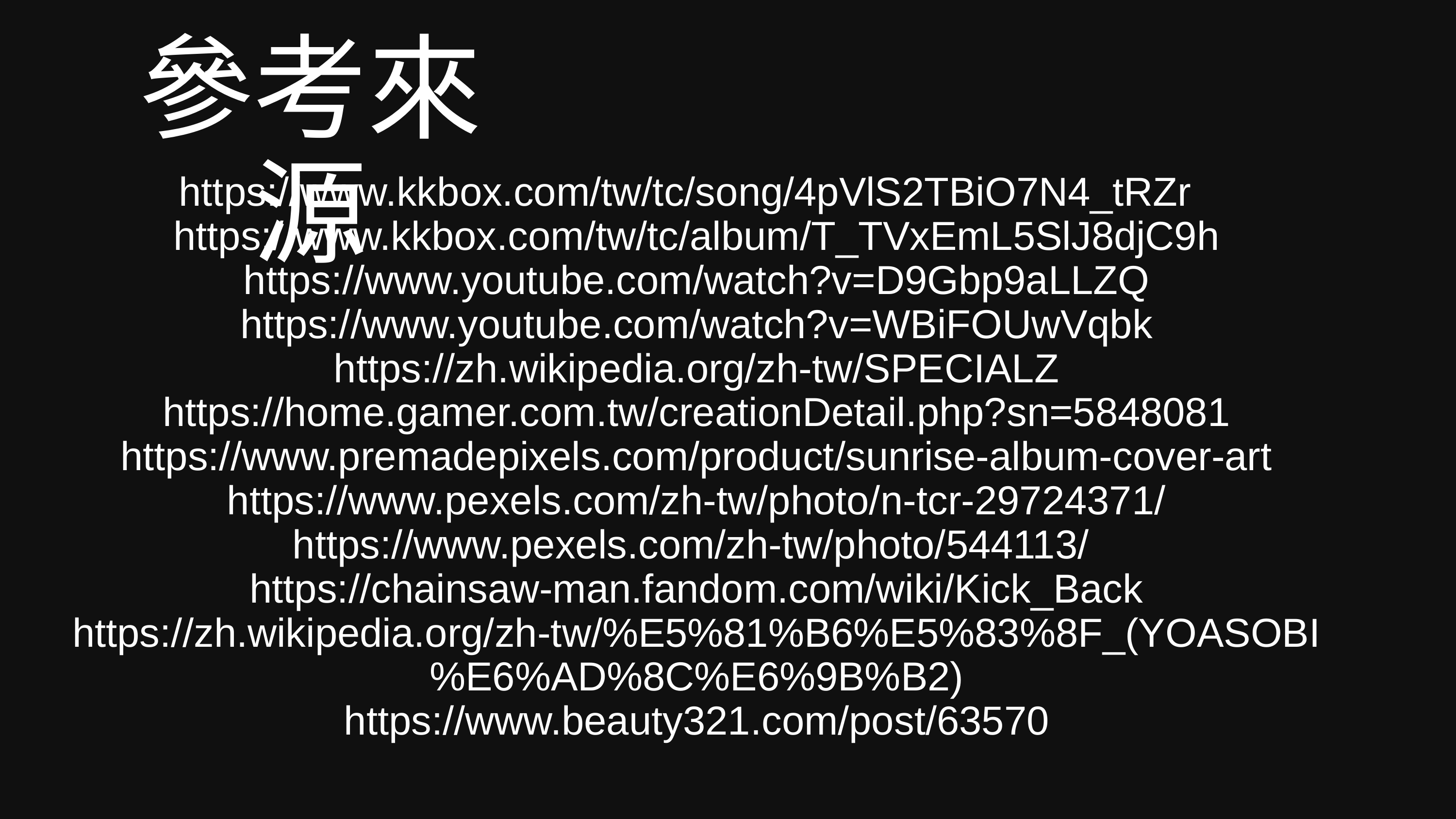

參考來源
https://www.kkbox.com/tw/tc/song/4pVlS2TBiO7N4_tRZr
https://www.kkbox.com/tw/tc/album/T_TVxEmL5SlJ8djC9h
https://www.youtube.com/watch?v=D9Gbp9aLLZQ https://www.youtube.com/watch?v=WBiFOUwVqbk
https://zh.wikipedia.org/zh-tw/SPECIALZ https://home.gamer.com.tw/creationDetail.php?sn=5848081 https://www.premadepixels.com/product/sunrise-album-cover-art https://www.pexels.com/zh-tw/photo/n-tcr-29724371/ https://www.pexels.com/zh-tw/photo/544113/
https://chainsaw-man.fandom.com/wiki/Kick_Back
https://zh.wikipedia.org/zh-tw/%E5%81%B6%E5%83%8F_(YOASOBI%E6%AD%8C%E6%9B%B2)
https://www.beauty321.com/post/63570